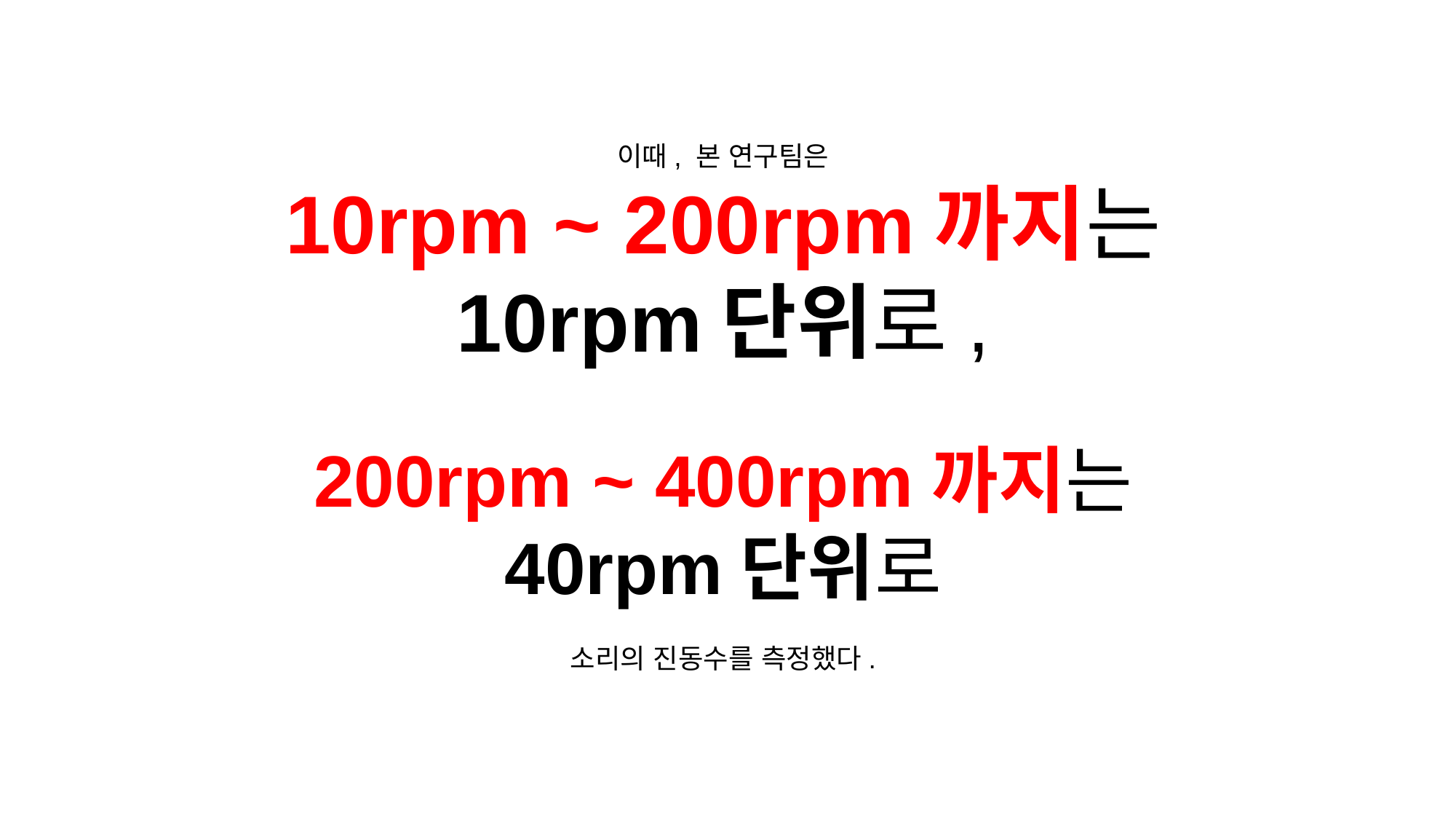

이때, 본 연구팀은
10rpm ~ 200rpm까지는
10rpm단위로,

200rpm ~ 400rpm까지는
40rpm단위로

소리의 진동수를 측정했다.